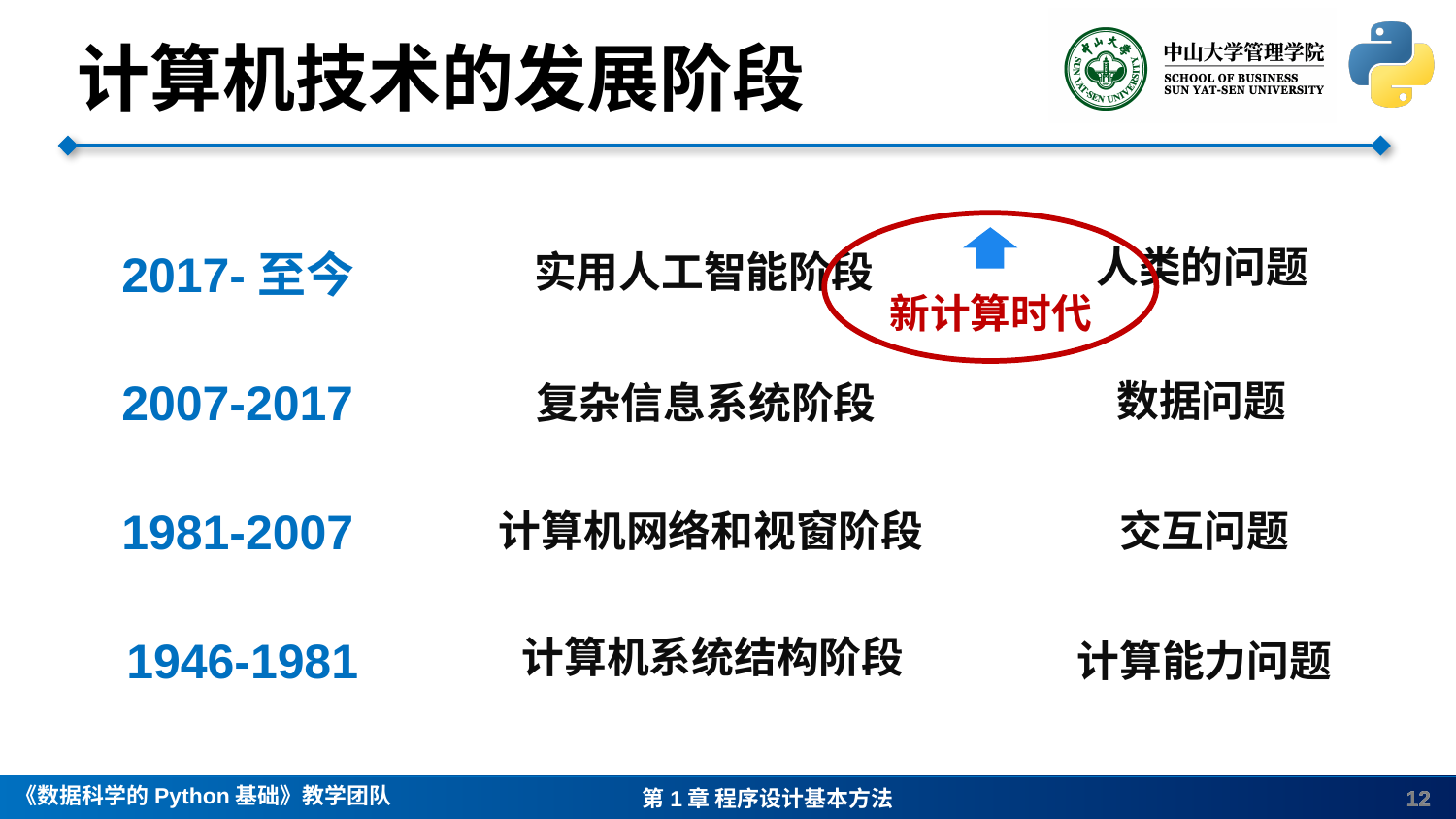

计算机技术的发展阶段

人类的问题
2017-至今
实用人工智能阶段
新计算时代
2007-2017
数据问题
复杂信息系统阶段
1981-2007
计算机网络和视窗阶段
交互问题
1946-1981
计算机系统结构阶段
计算能力问题
12